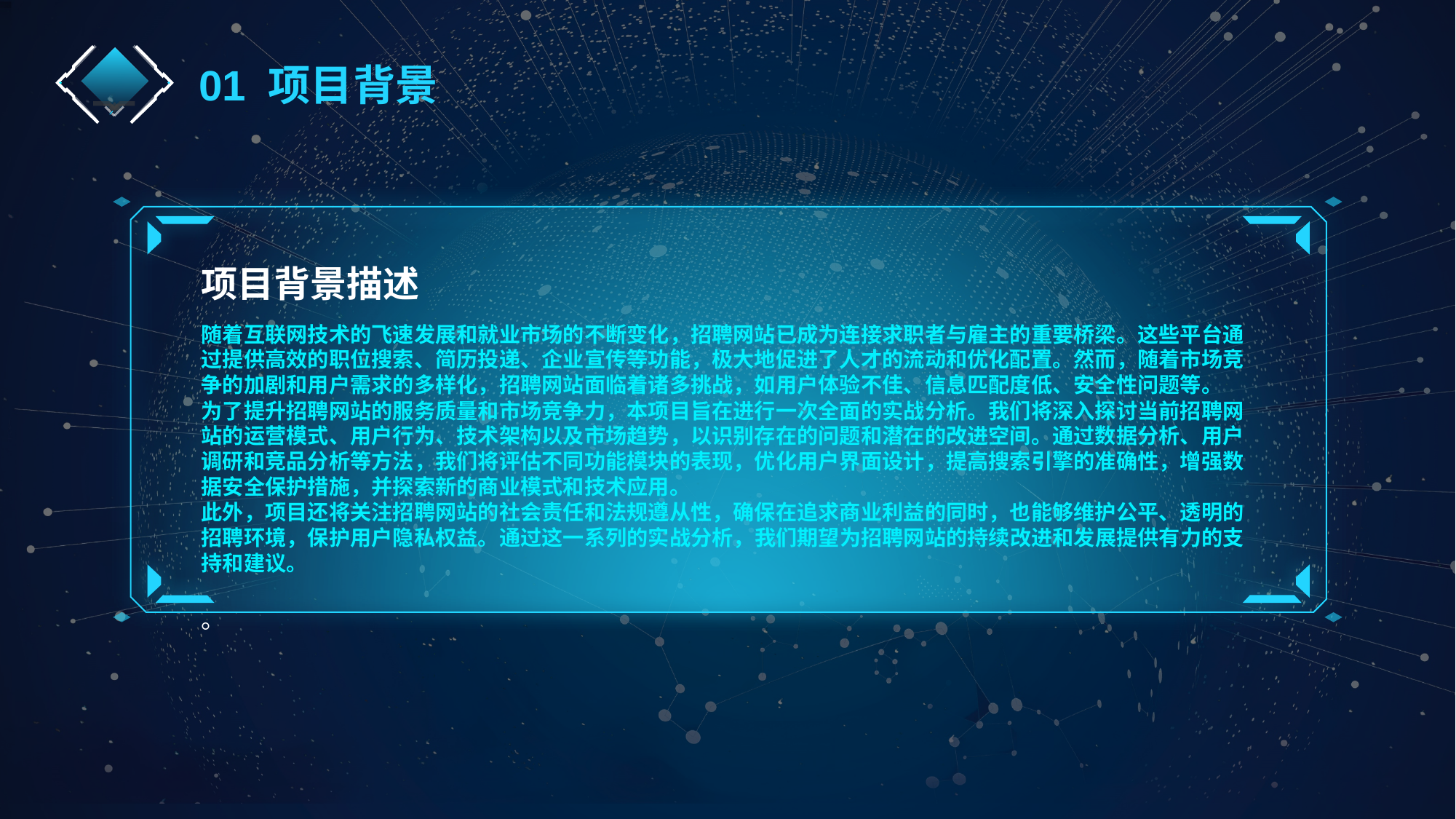

01 项目背景
项目背景描述
随着互联网技术的飞速发展和就业市场的不断变化，招聘网站已成为连接求职者与雇主的重要桥梁。这些平台通过提供高效的职位搜索、简历投递、企业宣传等功能，极大地促进了人才的流动和优化配置。然而，随着市场竞争的加剧和用户需求的多样化，招聘网站面临着诸多挑战，如用户体验不佳、信息匹配度低、安全性问题等。
为了提升招聘网站的服务质量和市场竞争力，本项目旨在进行一次全面的实战分析。我们将深入探讨当前招聘网站的运营模式、用户行为、技术架构以及市场趋势，以识别存在的问题和潜在的改进空间。通过数据分析、用户调研和竞品分析等方法，我们将评估不同功能模块的表现，优化用户界面设计，提高搜索引擎的准确性，增强数据安全保护措施，并探索新的商业模式和技术应用。
此外，项目还将关注招聘网站的社会责任和法规遵从性，确保在追求商业利益的同时，也能够维护公平、透明的招聘环境，保护用户隐私权益。通过这一系列的实战分析，我们期望为招聘网站的持续改进和发展提供有力的支持和建议。
。